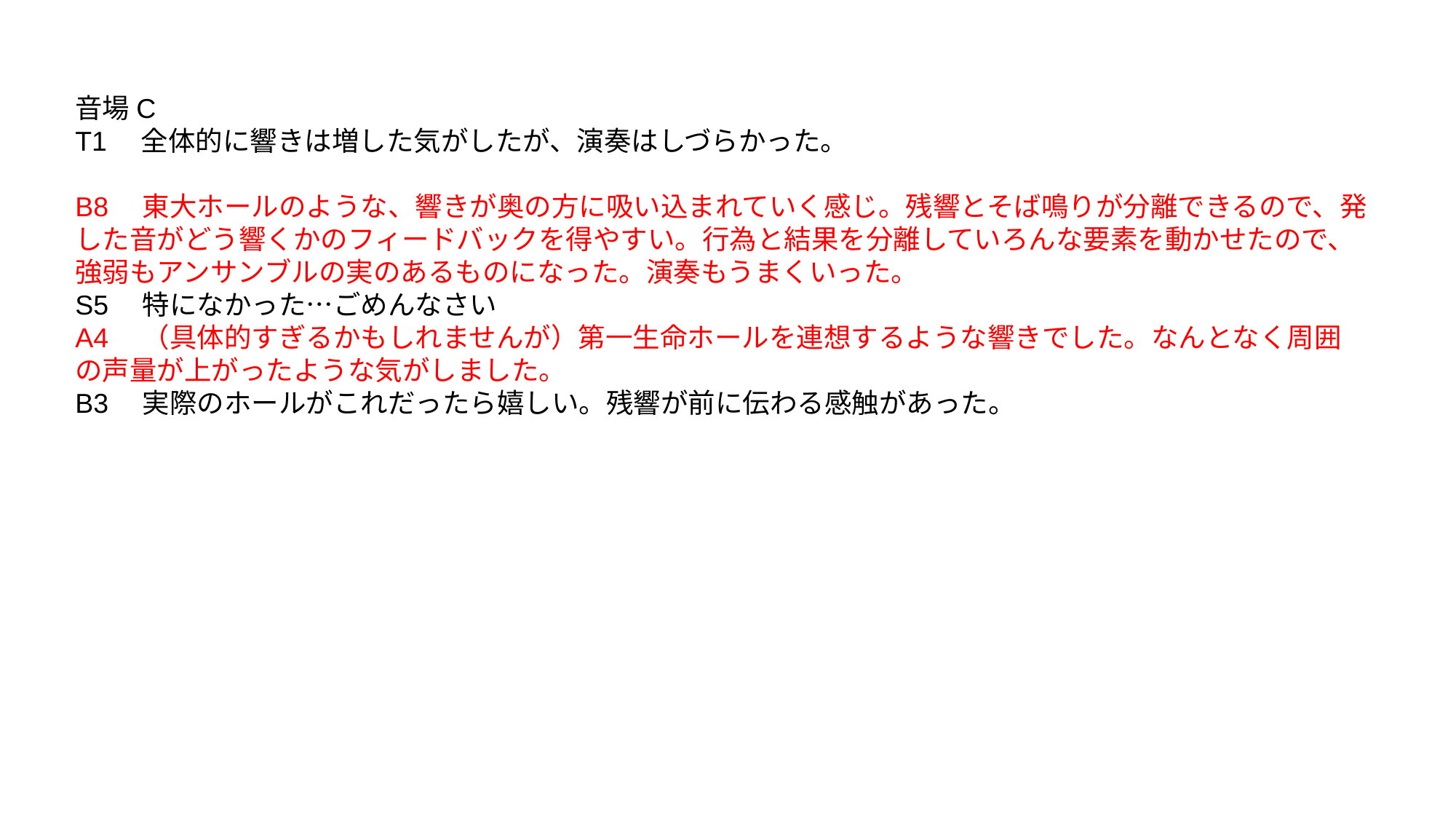

音場C
T1　全体的に響きは増した気がしたが、演奏はしづらかった。

B8　東大ホールのような、響きが奥の方に吸い込まれていく感じ。残響とそば鳴りが分離できるので、発した音がどう響くかのフィードバックを得やすい。行為と結果を分離していろんな要素を動かせたので、強弱もアンサンブルの実のあるものになった。演奏もうまくいった。
S5　特になかった…ごめんなさい
A4　（具体的すぎるかもしれませんが）第一生命ホールを連想するような響きでした。なんとなく周囲の声量が上がったような気がしました。
B3　実際のホールがこれだったら嬉しい。残響が前に伝わる感触があった。